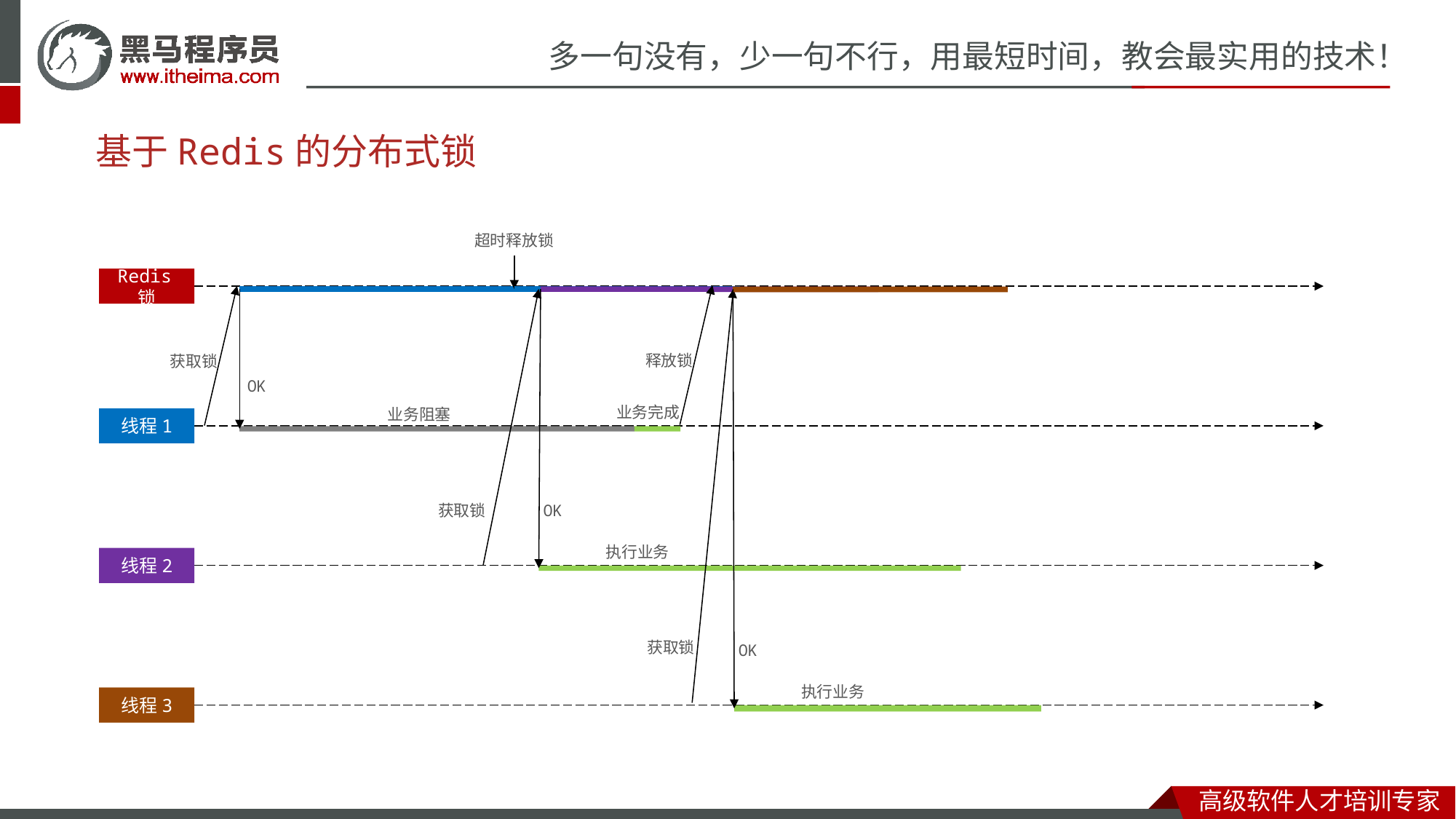

基于Redis的分布式锁
超时释放锁
Redis锁

释放锁
获取锁
OK
业务完成
业务阻塞
线程1

获取锁
OK
执行业务
线程2

获取锁
OK
执行业务
线程3